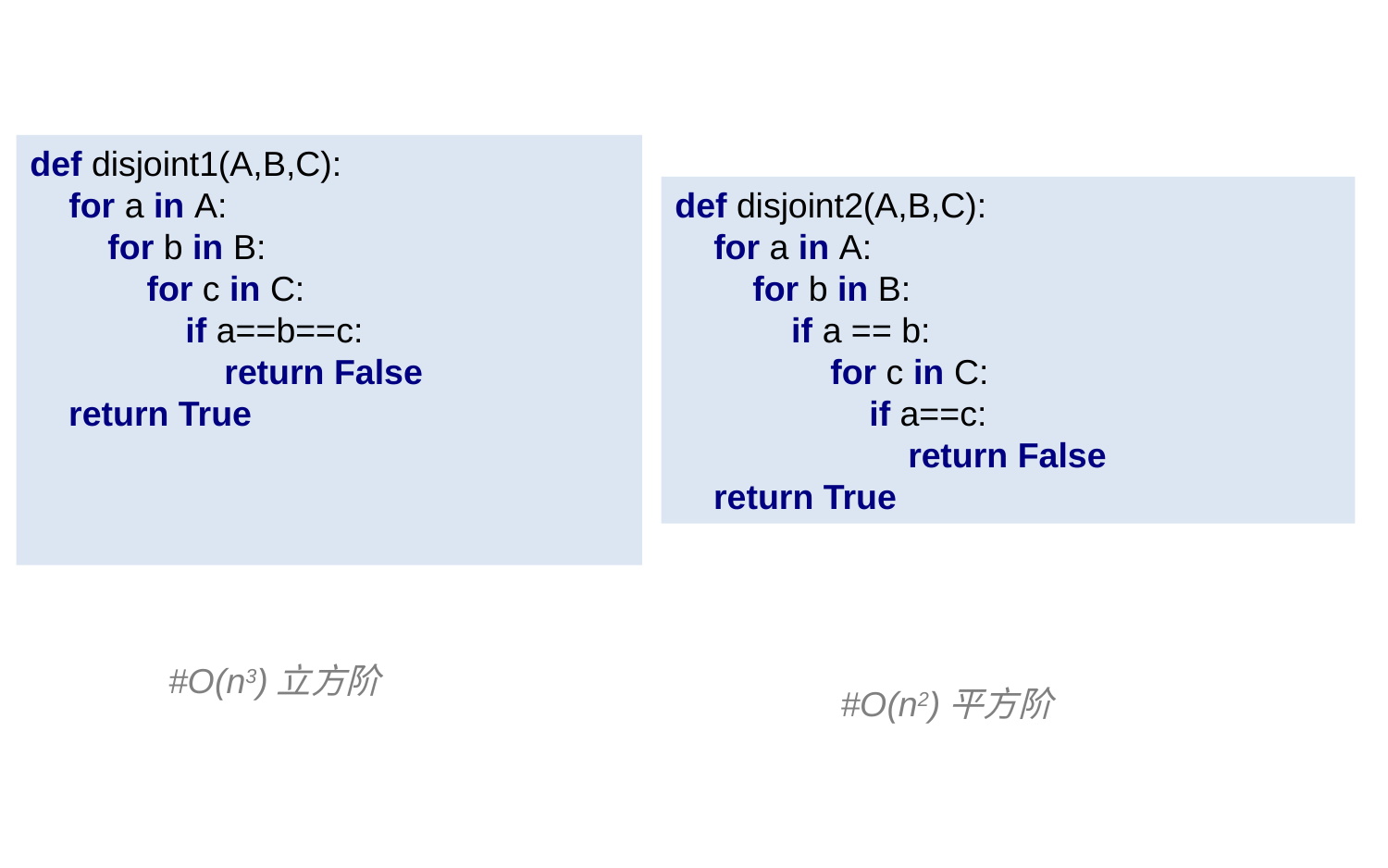

def disjoint1(A,B,C):
    for a in A:
        for b in B:
            for c in C:
                if a==b==c:
                    return False
    return True
def disjoint2(A,B,C):
    for a in A:
        for b in B:
            if a == b:
                for c in C:
                    if a==c:
                        return False
    return True
#O(n3)立方阶
#O(n2)平方阶